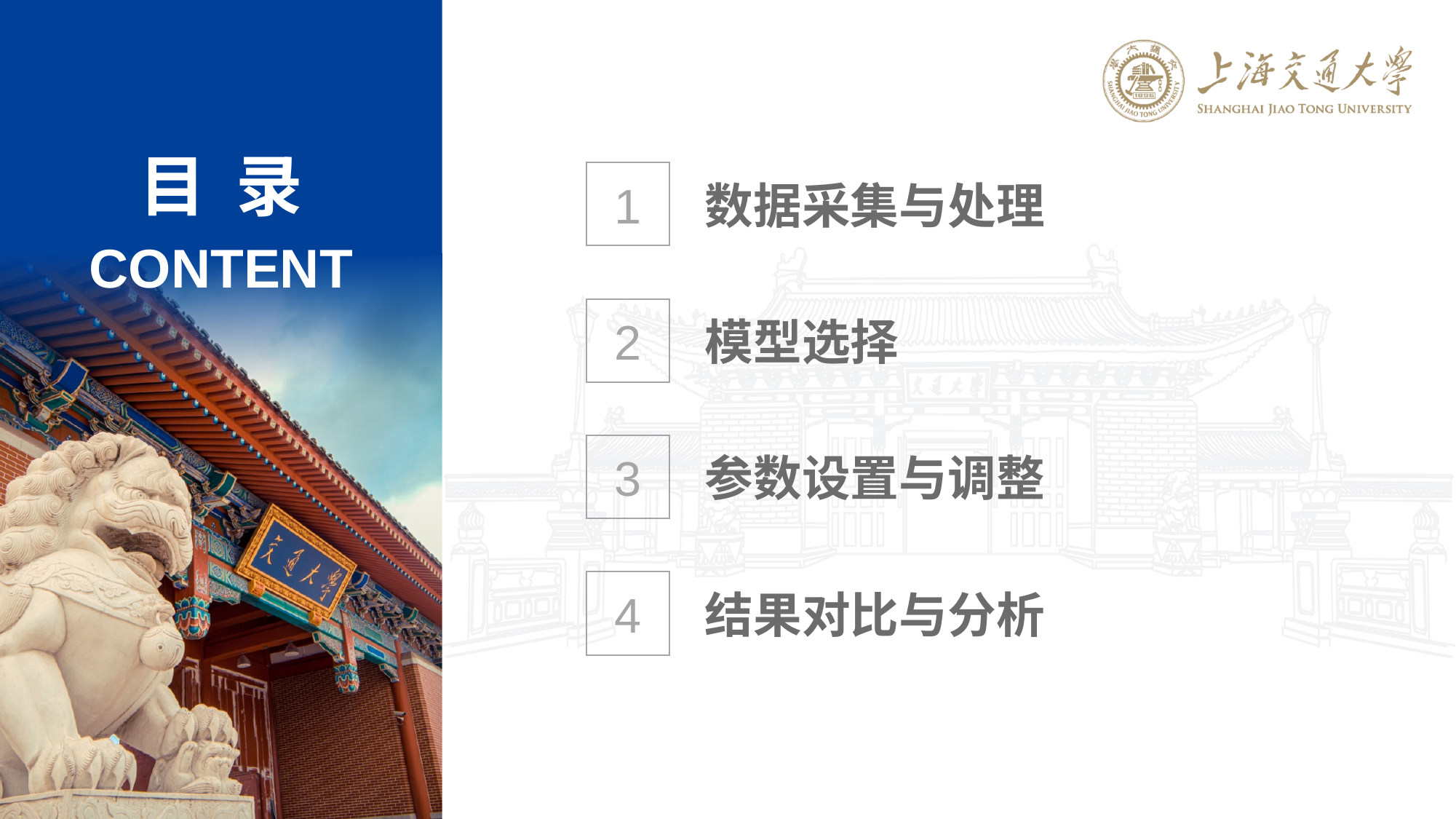

1
数据采集与处理
2
模型选择
3
参数设置与调整
4
结果对比与分析